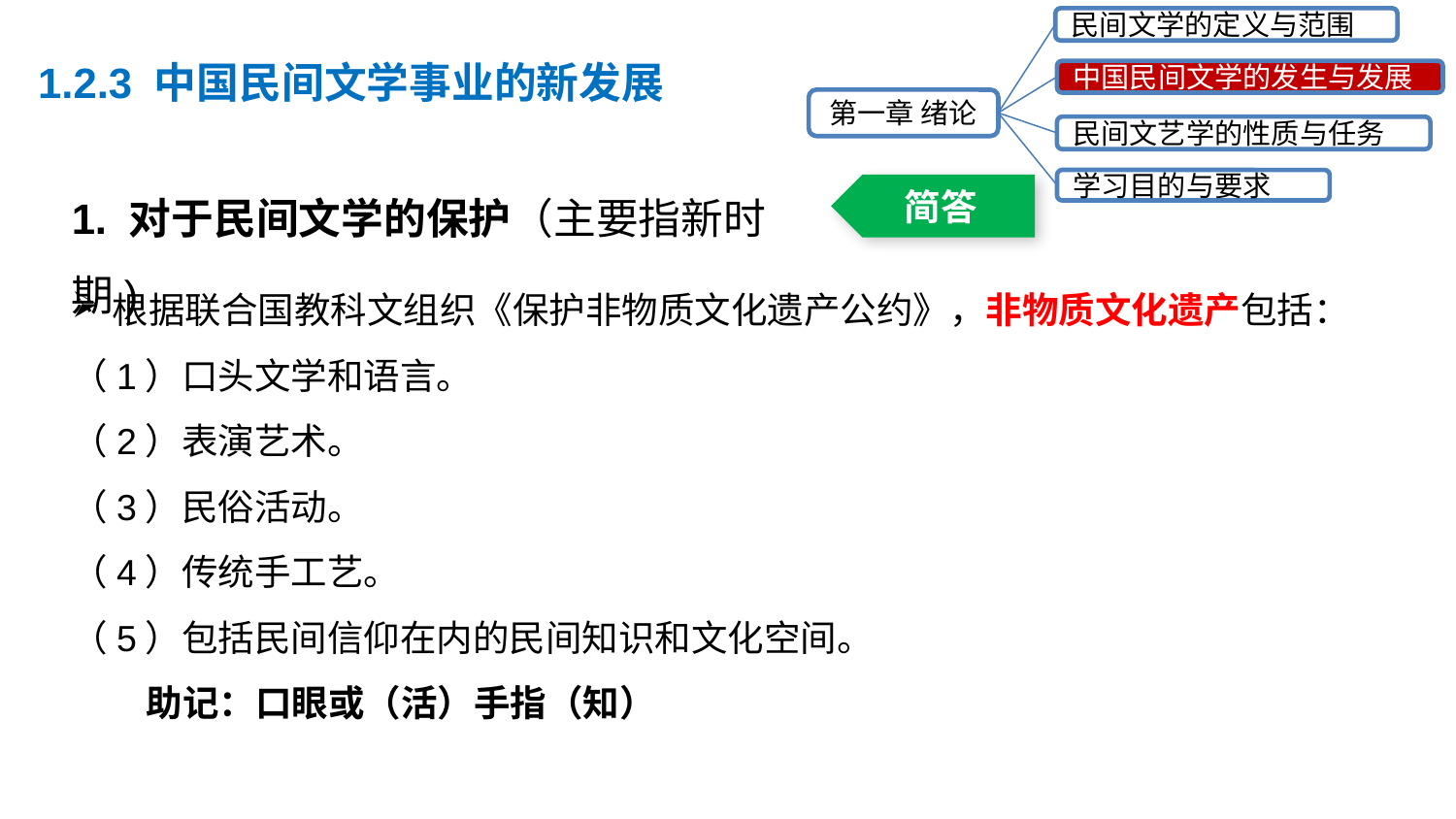

民间文学的定义与范围
中国民间文学的发生与发展
第一章 绪论
民间文艺学的性质与任务
学习目的与要求
1.2.3 中国民间文学事业的新发展
1. 对于民间文学的保护（主要指新时期)
简答
根据联合国教科文组织《保护非物质文化遗产公约》，非物质文化遗产包括：
（1）口头文学和语言。
（2）表演艺术。
（3）民俗活动。
（4）传统手工艺。
（5）包括民间信仰在内的民间知识和文化空间。
        助记：口眼或（活）手指（知）